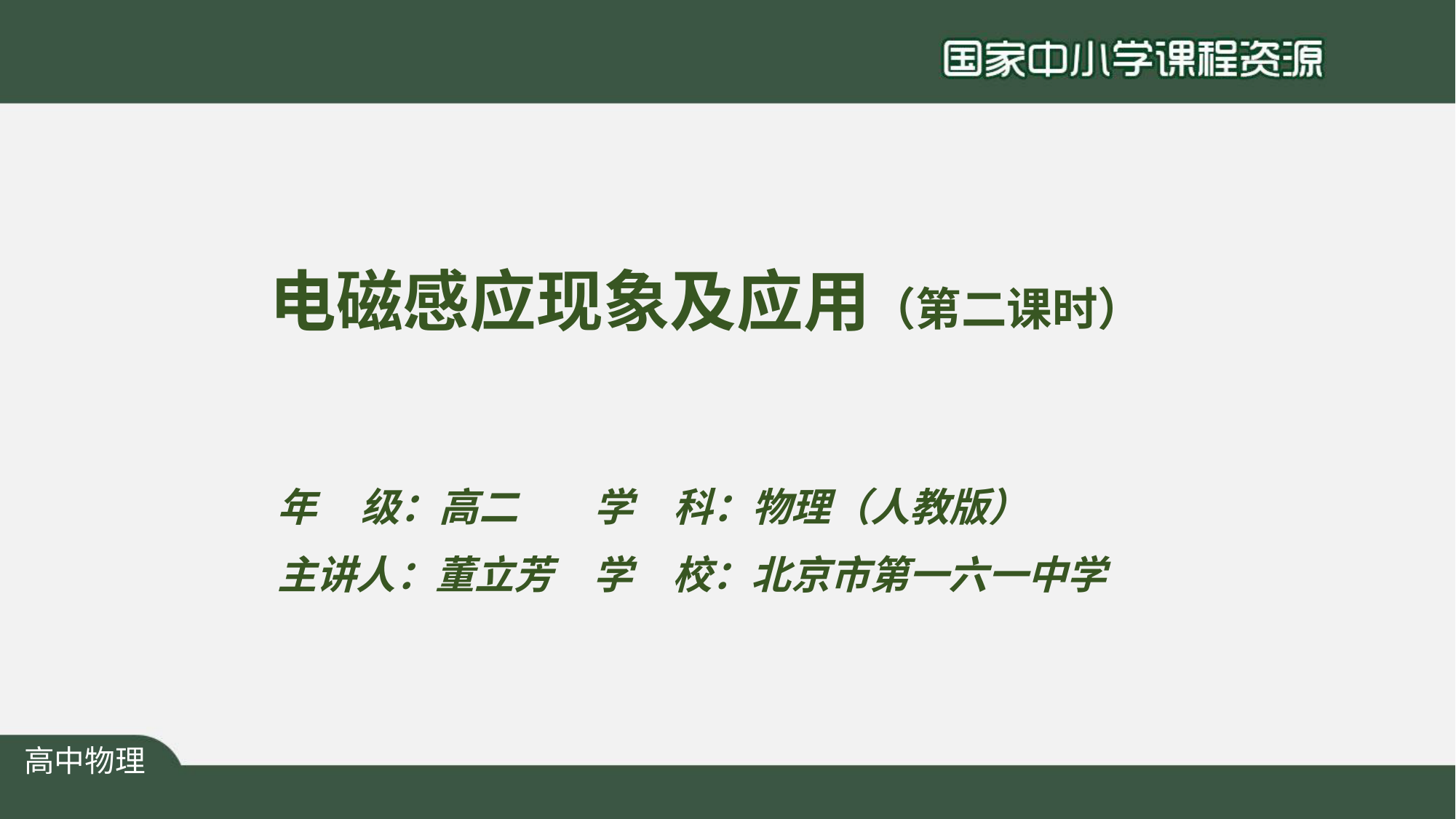

# 电磁感应现象及应用（第二课时）
| 年 级：高二 | 学 | 科：物理（人教版） |
| --- | --- | --- |
| 主讲人：董立芳 | 学 | 校：北京市第一六一中学 |
高中物理